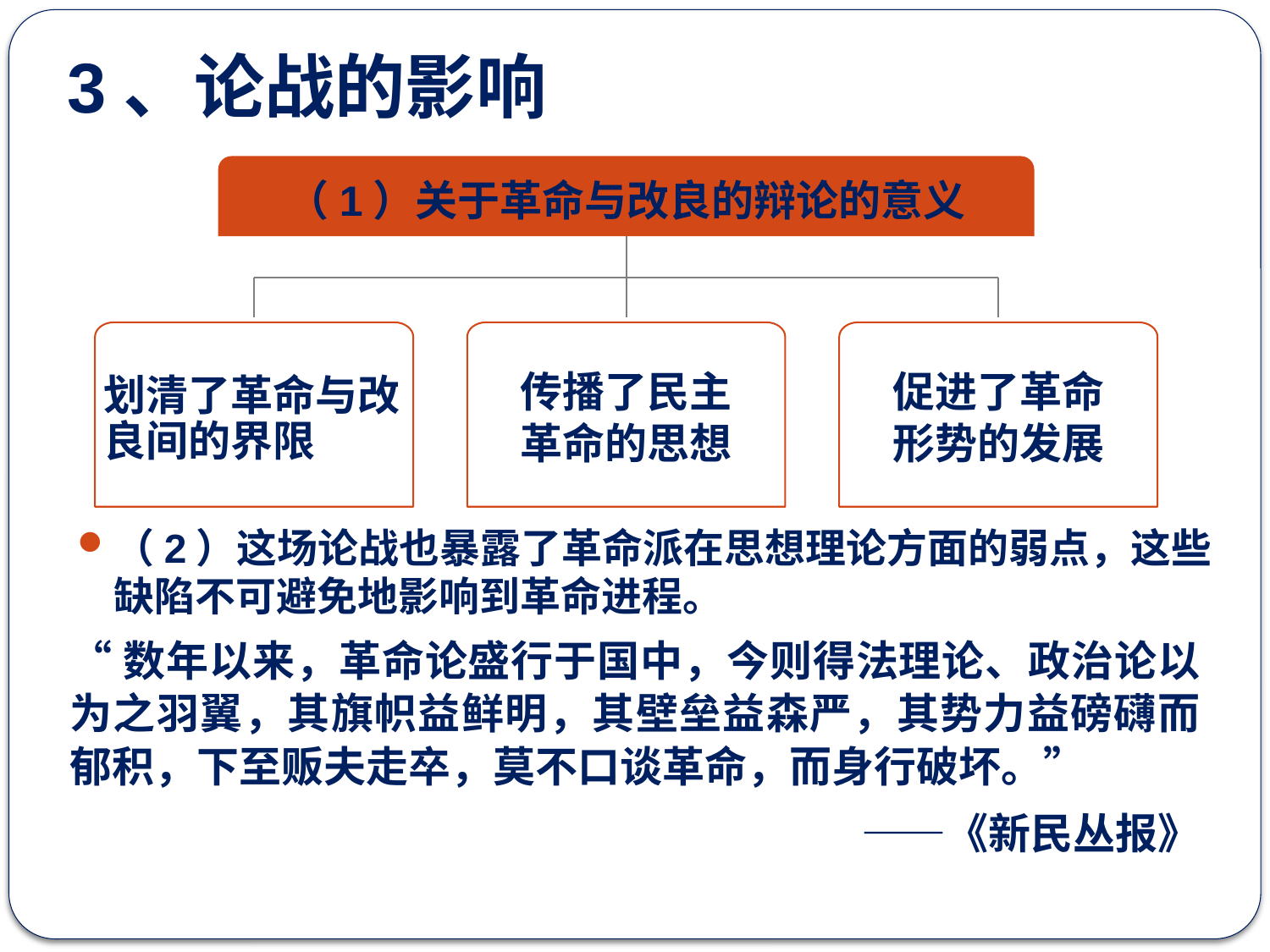

3、论战的影响
（1）关于革命与改良的辩论的意义
划清了革命与改良间的界限
传播了民主
革命的思想
促进了革命
形势的发展
（2）这场论战也暴露了革命派在思想理论方面的弱点，这些缺陷不可避免地影响到革命进程。
“数年以来，革命论盛行于国中，今则得法理论、政治论以为之羽翼，其旗帜益鲜明，其壁垒益森严，其势力益磅礴而郁积，下至贩夫走卒，莫不口谈革命，而身行破坏。”
　　——《新民丛报》